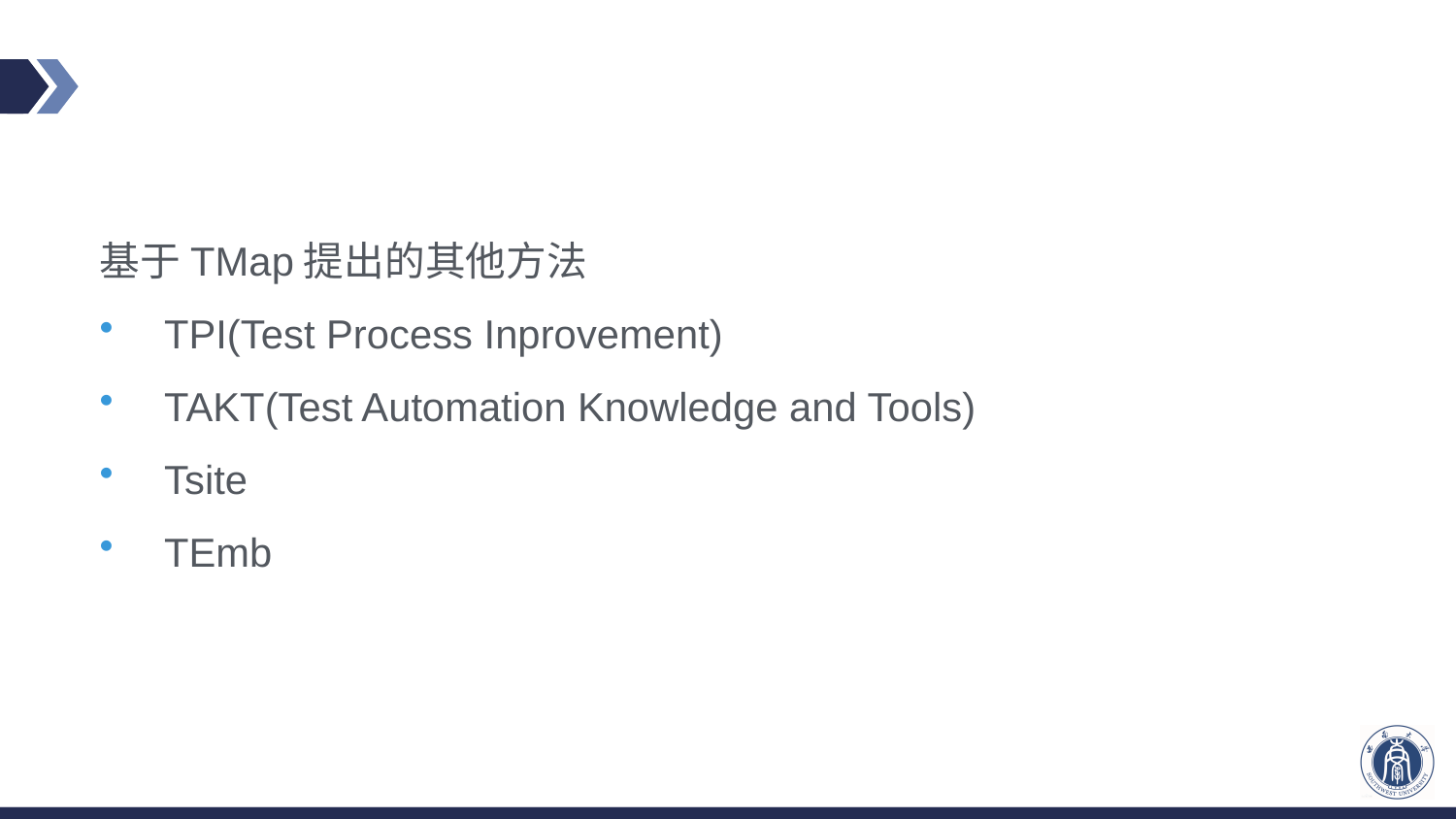

#
基于TMap提出的其他方法
TPI(Test Process Inprovement)
TAKT(Test Automation Knowledge and Tools)
Tsite
TEmb